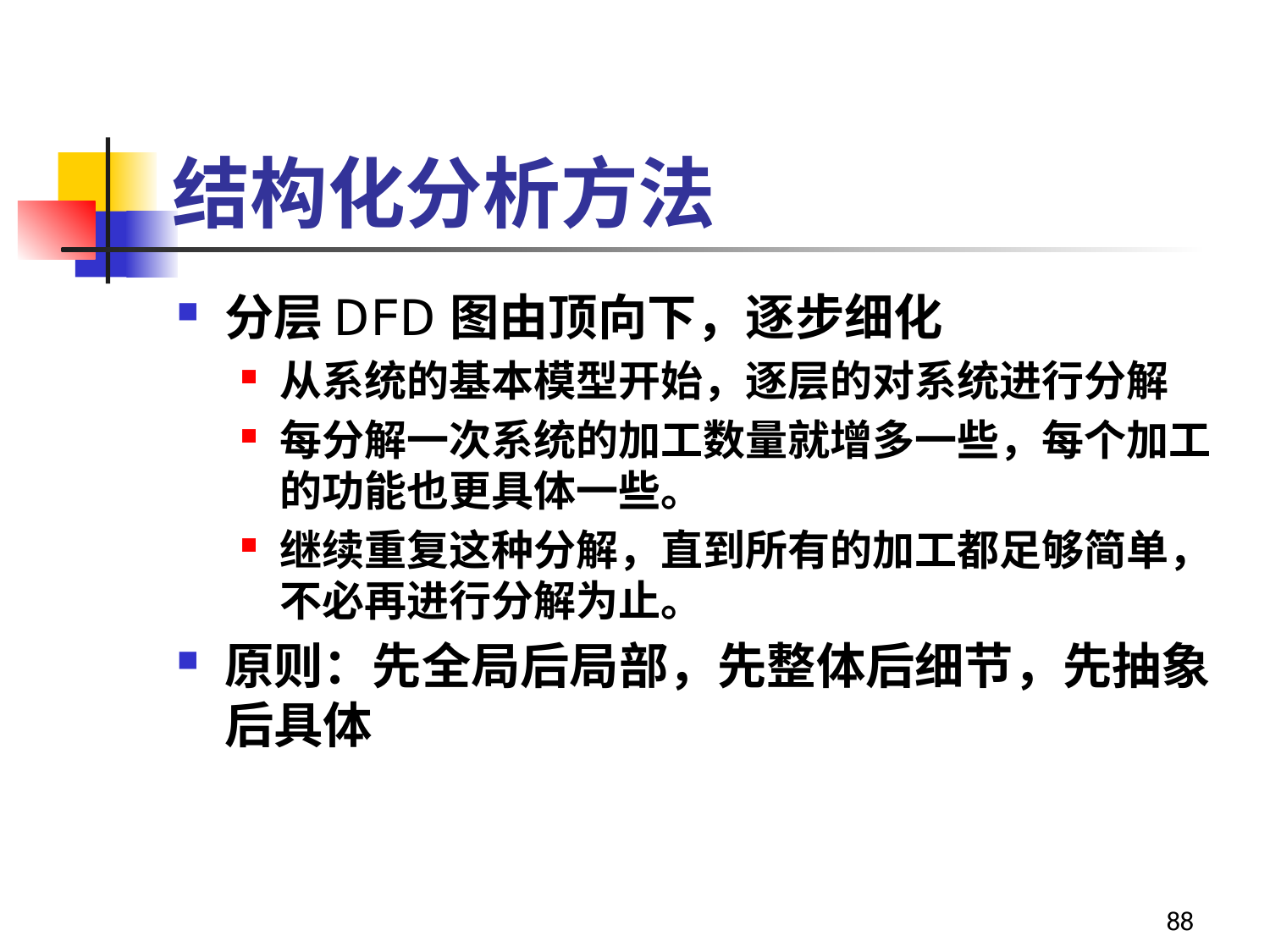

# 结构化分析方法
分层DFD图由顶向下，逐步细化
从系统的基本模型开始，逐层的对系统进行分解
每分解一次系统的加工数量就增多一些，每个加工的功能也更具体一些。
继续重复这种分解，直到所有的加工都足够简单，不必再进行分解为止。
原则：先全局后局部，先整体后细节，先抽象后具体

88